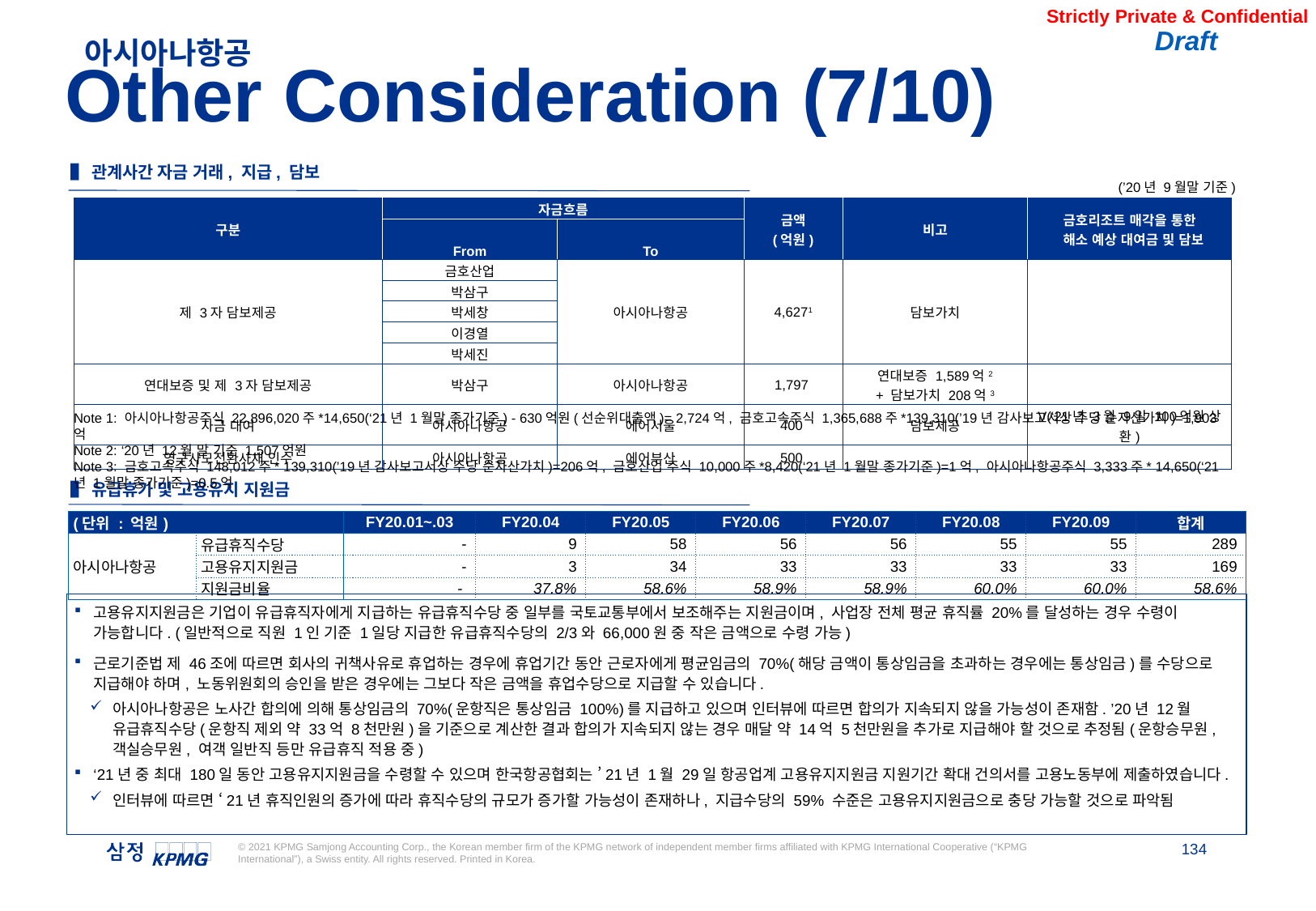

아시아나항공
Other Consideration (7/10)
▌관계사간 자금 거래, 지급, 담보

(’20년 9월말 기준)
| 구분 | 자금흐름 |  | 금액 (억원) | 비고 | 금호리조트 매각을 통한 해소 예상 대여금 및 담보 |
| --- | --- | --- | --- | --- | --- |
|  | From | To |  |  |  |
| 제 3자 담보제공 | 금호산업 | 아시아나항공 | 4,6271 | 담보가치 |  |
|  | 박삼구 |  |  |  |  |
|  | 박세창 |  |  |  |  |
|  | 이경열 |  |  |  |  |
|  | 박세진 |  |  |  |  |
| 연대보증 및 제 3자 담보제공 | 박삼구 | 아시아나항공 | 1,797 | 연대보증 1,589억2 + 담보가치 208억3 |  |
| 자금 대여 | 아시아나항공 | 에어서울 | 400 | 담보제공 | V(‘21년 3월 9일 100억원 상환) |
| 영구사모전환사채 인수 | 아시아나항공 | 에어부산 | 500 |  |  |
Note 1: 아시아나항공주식 22,896,020주*14,650(‘21년 1월말 종가기준) - 630억원(선순위대출액)= 2,724억, 금호고속주식 1,365,688주*139,310(’19년 감사보고서상 주당 순자산가치)=1,903억
Note 2: ‘20년 12월 말 기준 1,507억원
Note 3: 금호고속주식 148,012주* 139,310(’19년 감사보고서상 주당 순자산가치)=206억, 금호산업 주식 10,000주*8,420(‘21년 1월말 종가기준)=1억, 아시아나항공주식 3,333주* 14,650(‘21년 1월말 종가기준)=0.5억
▌유급휴가 및 고용유지 지원금

| (단위 : 억원) |  | FY20.01~.03 | FY20.04 | FY20.05 | FY20.06 | FY20.07 | FY20.08 | FY20.09 | 합계 |
| --- | --- | --- | --- | --- | --- | --- | --- | --- | --- |
| 아시아나항공 | 유급휴직수당 | - | 9 | 58 | 56 | 56 | 55 | 55 | 289 |
|  | 고용유지지원금 | - | 3 | 34 | 33 | 33 | 33 | 33 | 169 |
|  | 지원금비율 | - | 37.8% | 58.6% | 58.9% | 58.9% | 60.0% | 60.0% | 58.6% |
고용유지지원금은 기업이 유급휴직자에게 지급하는 유급휴직수당 중 일부를 국토교통부에서 보조해주는 지원금이며, 사업장 전체 평균 휴직률 20%를 달성하는 경우 수령이 가능합니다. (일반적으로 직원 1인 기준 1일당 지급한 유급휴직수당의 2/3와 66,000원 중 작은 금액으로 수령 가능)
근로기준법 제 46조에 따르면 회사의 귀책사유로 휴업하는 경우에 휴업기간 동안 근로자에게 평균임금의 70%(해당 금액이 통상임금을 초과하는 경우에는 통상임금)를 수당으로 지급해야 하며, 노동위원회의 승인을 받은 경우에는 그보다 작은 금액을 휴업수당으로 지급할 수 있습니다.
아시아나항공은 노사간 합의에 의해 통상임금의 70%(운항직은 통상임금 100%)를 지급하고 있으며 인터뷰에 따르면 합의가 지속되지 않을 가능성이 존재함. ’20년 12월 유급휴직수당(운항직 제외 약 33억 8천만원)을 기준으로 계산한 결과 합의가 지속되지 않는 경우 매달 약 14억 5천만원을 추가로 지급해야 할 것으로 추정됨(운항승무원, 객실승무원, 여객 일반직 등만 유급휴직 적용 중)
‘21년 중 최대 180일 동안 고용유지지원금을 수령할 수 있으며 한국항공협회는 ’21년 1월 29일 항공업계 고용유지지원금 지원기간 확대 건의서를 고용노동부에 제출하였습니다.
인터뷰에 따르면 ‘21년 휴직인원의 증가에 따라 휴직수당의 규모가 증가할 가능성이 존재하나, 지급수당의 59% 수준은 고용유지지원금으로 충당 가능할 것으로 파악됨